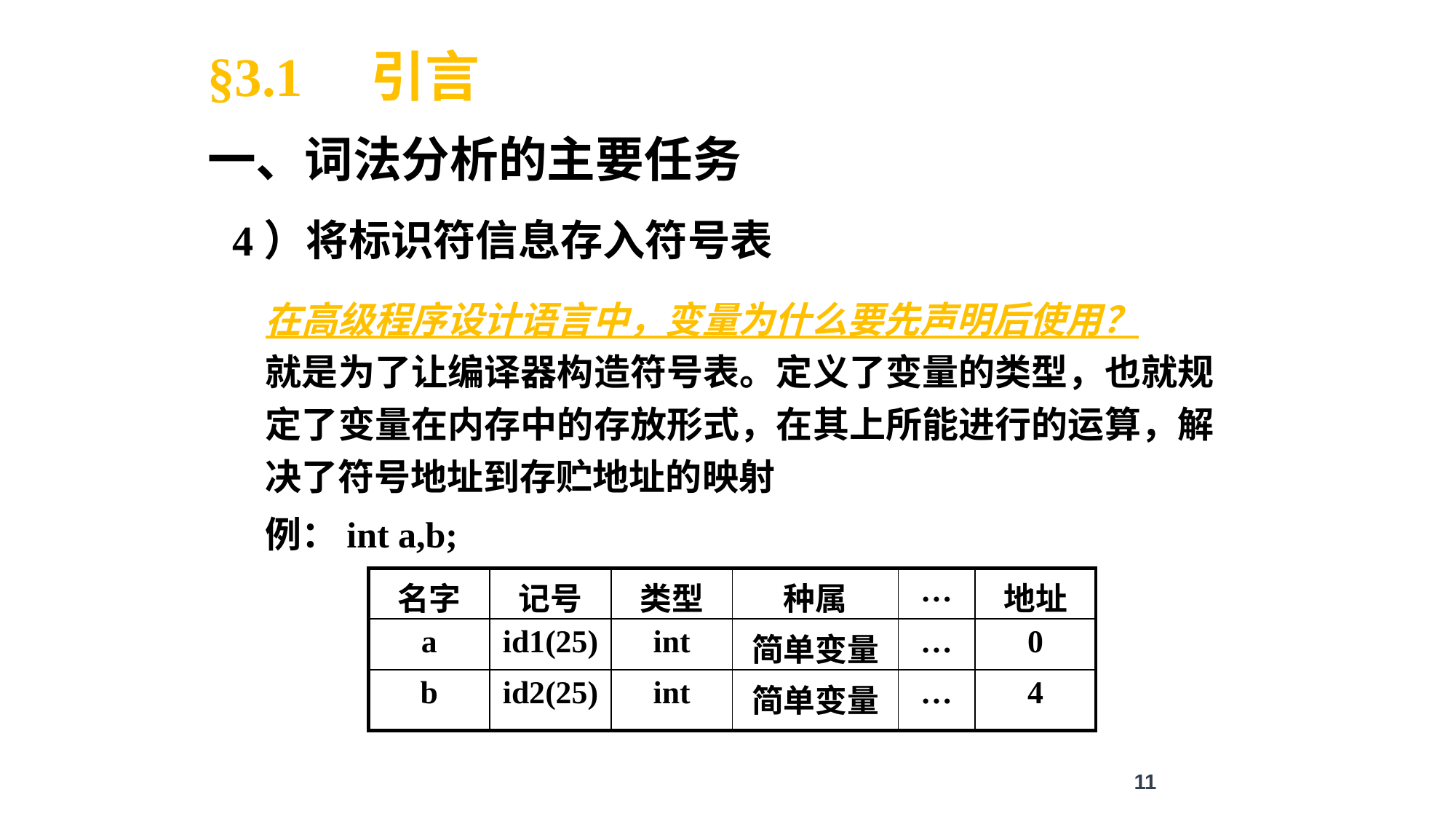

§3.1    引言
一、词法分析的主要任务
4）将标识符信息存入符号表
在高级程序设计语言中，变量为什么要先声明后使用？
就是为了让编译器构造符号表。定义了变量的类型，也就规定了变量在内存中的存放形式，在其上所能进行的运算，解决了符号地址到存贮地址的映射
例：int a,b;
| 名字 | 记号 | 类型 | 种属 | … | 地址 |
| --- | --- | --- | --- | --- | --- |
| a | id1(25) | int | 简单变量 | … | 0 |
| b | id2(25) | int | 简单变量 | … | 4 |
11